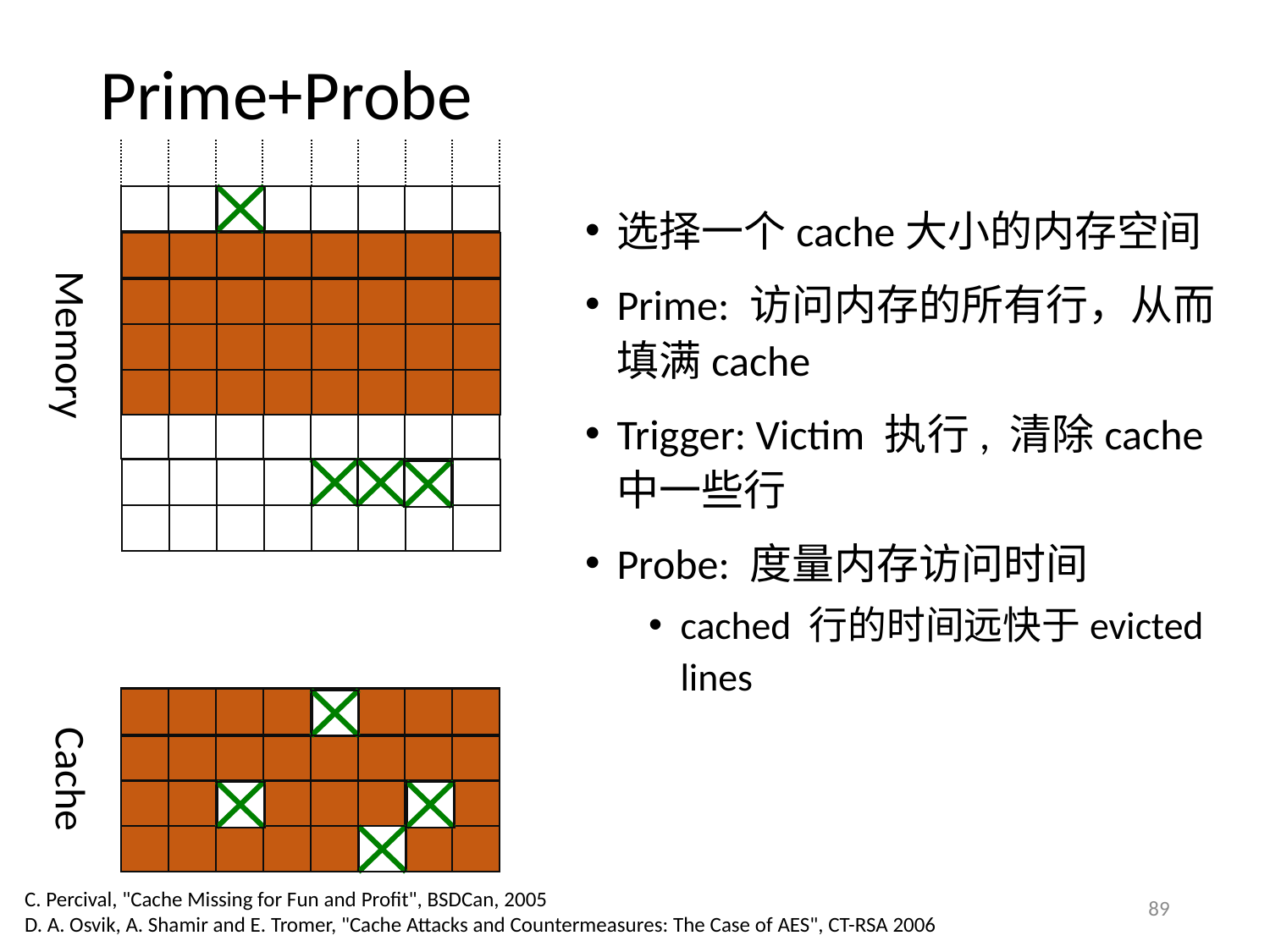

# Prime+Probe

选择一个cache大小的内存空间
Prime: 访问内存的所有行，从而填满cache
Trigger: Victim 执行, 清除cache中一些行
Probe: 度量内存访问时间
cached 行的时间远快于evicted lines

Memory

Cache

C. Percival, "Cache Missing for Fun and Profit", BSDCan, 2005
D. A. Osvik, A. Shamir and E. Tromer, "Cache Attacks and Countermeasures: The Case of AES", CT-RSA 2006
89